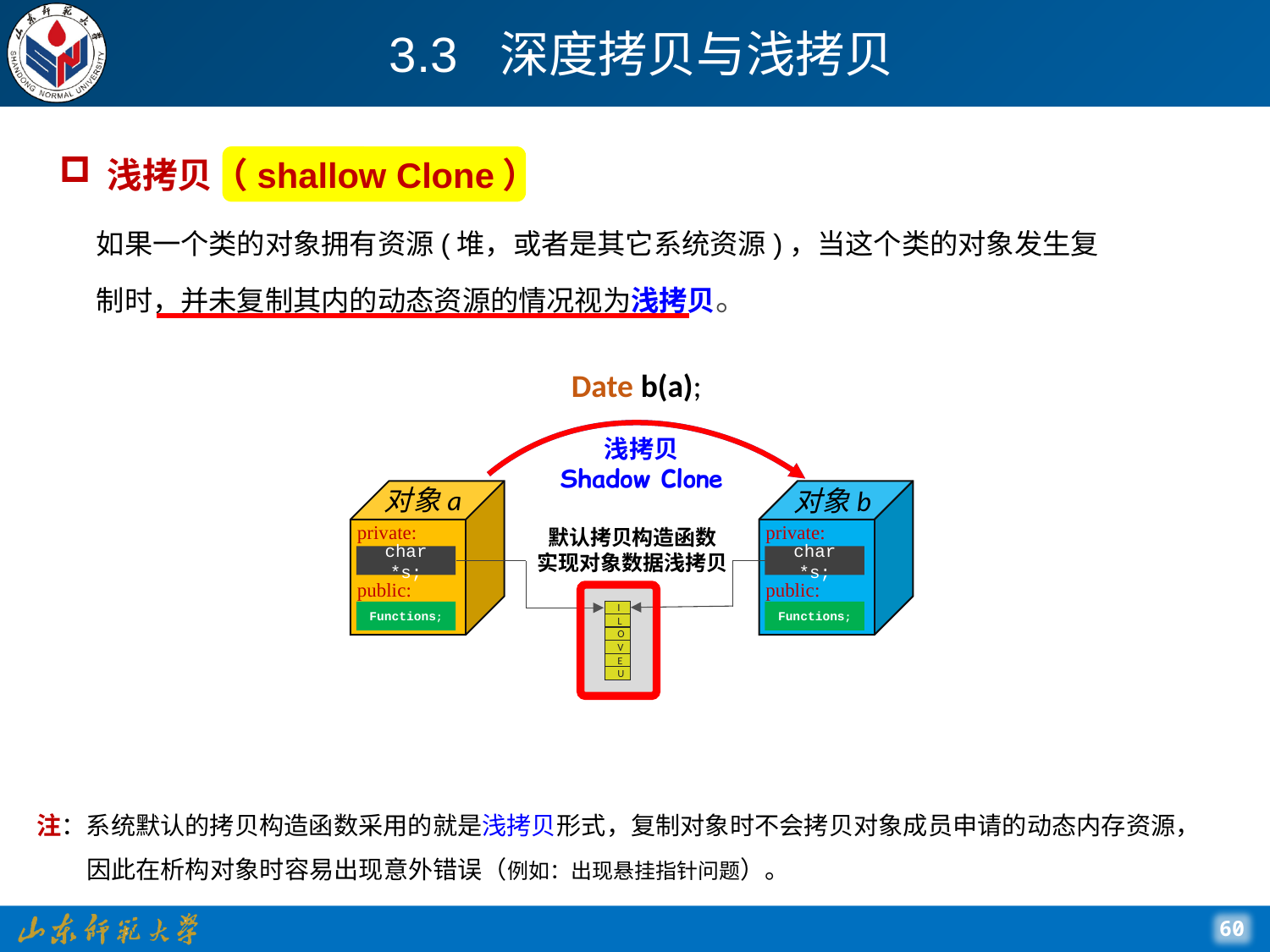

# 3.3 深度拷贝与浅拷贝
浅拷贝（shallow Clone）

如果一个类的对象拥有资源(堆，或者是其它系统资源)，当这个类的对象发生复制时，并未复制其内的动态资源的情况视为浅拷贝。
Date b(a);

浅拷贝
Shadow Clone
对象a
对象b

private:
char *s;
public:
Functions;

private:
char *s;
public:
Functions;
默认拷贝构造函数
实现对象数据浅拷贝

I
L
O
V
E
U
注：系统默认的拷贝构造函数采用的就是浅拷贝形式，复制对象时不会拷贝对象成员申请的动态内存资源，
        因此在析构对象时容易出现意外错误（例如：出现悬挂指针问题）。